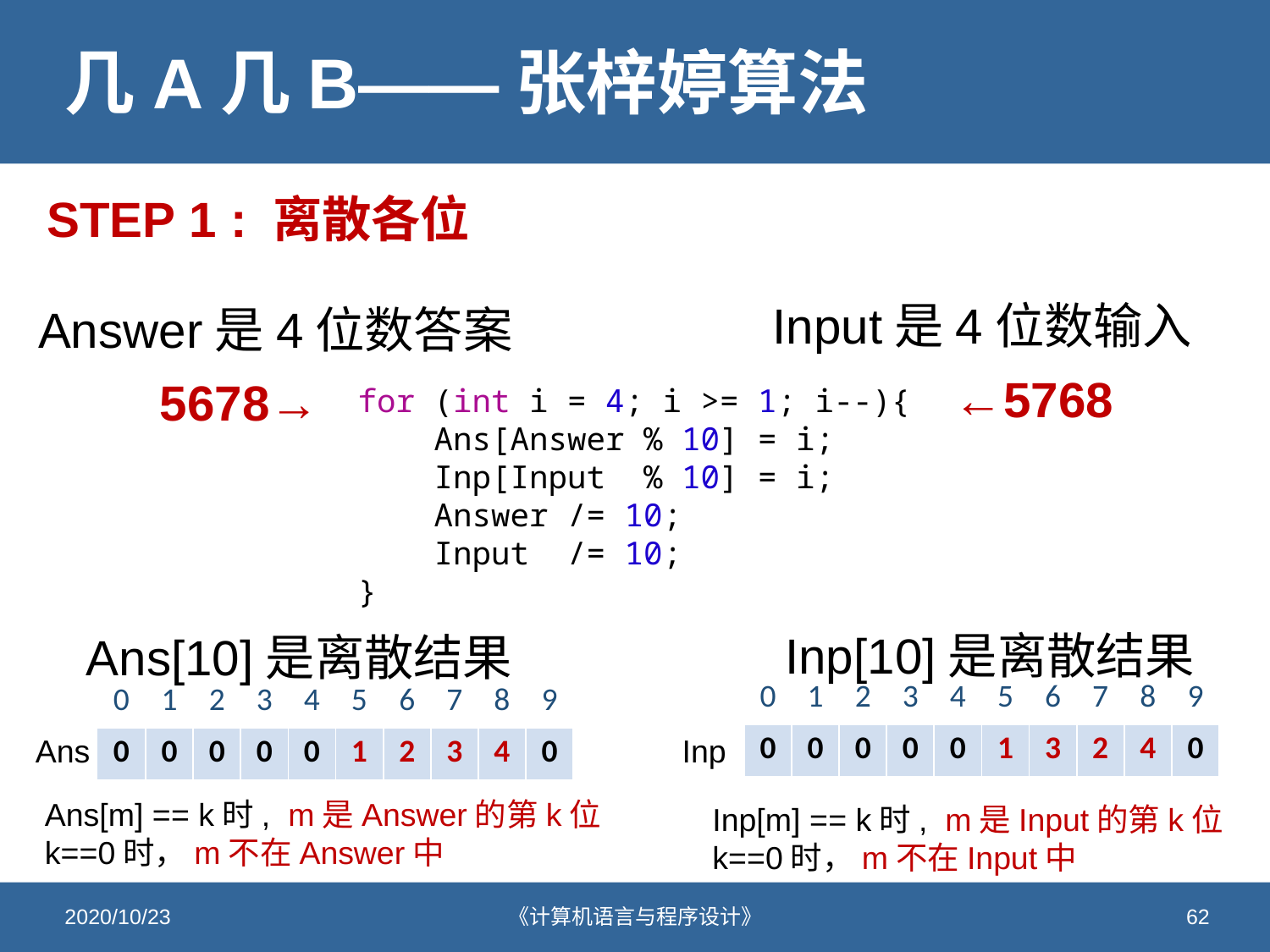

# 几A几B——张梓婷算法
STEP 1 : 离散各位
Input是4位数输入
Answer是4位数答案
←5768
5678→
    for (int i = 4; i >= 1; i--){
        Ans[Answer % 10] = i;
        Inp[Input  % 10] = i;
        Answer /= 10;
        Input  /= 10;
    }
Inp[10]是离散结果
Ans[10]是离散结果
| 0 | 1 | 2 | 3 | 4 | 5 | 6 | 7 | 8 | 9 |
| --- | --- | --- | --- | --- | --- | --- | --- | --- | --- |
| 0 | 0 | 0 | 0 | 0 | 1 | 3 | 2 | 4 | 0 |
| 0 | 1 | 2 | 3 | 4 | 5 | 6 | 7 | 8 | 9 |
| --- | --- | --- | --- | --- | --- | --- | --- | --- | --- |
| 0 | 0 | 0 | 0 | 0 | 1 | 2 | 3 | 4 | 0 |
Inp
Ans
Ans[m] == k时,  m是Answer的第k位
k==0时，m不在Answer中
Inp[m] == k时,  m是Input的第k位
k==0时，m不在Input中
2020/10/23
《计算机语言与程序设计》
62